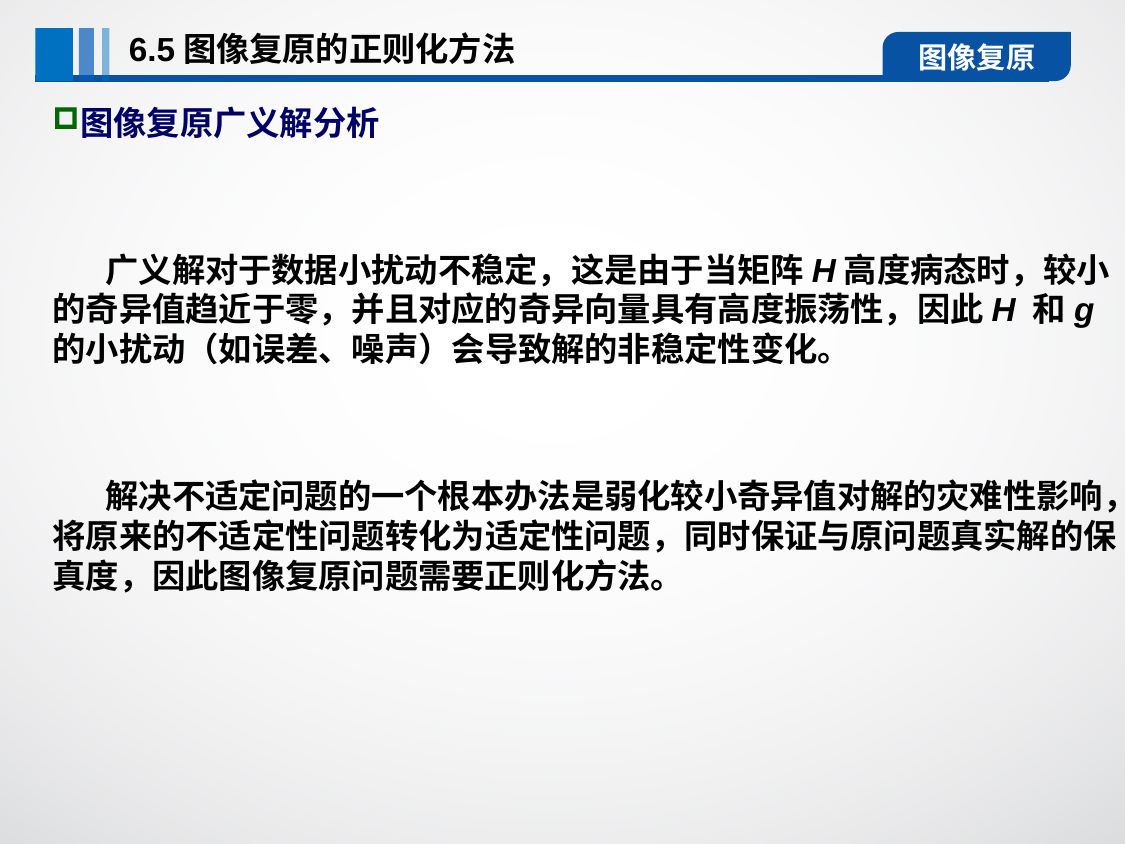

6.5图像复原的正则化方法
图像复原
图像复原广义解分析

      广义解对于数据小扰动不稳定，这是由于当矩阵H高度病态时，较小的奇异值趋近于零，并且对应的奇异向量具有高度振荡性，因此H 和g 的小扰动（如误差、噪声）会导致解的非稳定性变化。

      解决不适定问题的一个根本办法是弱化较小奇异值对解的灾难性影响，将原来的不适定性问题转化为适定性问题，同时保证与原问题真实解的保真度，因此图像复原问题需要正则化方法。

76